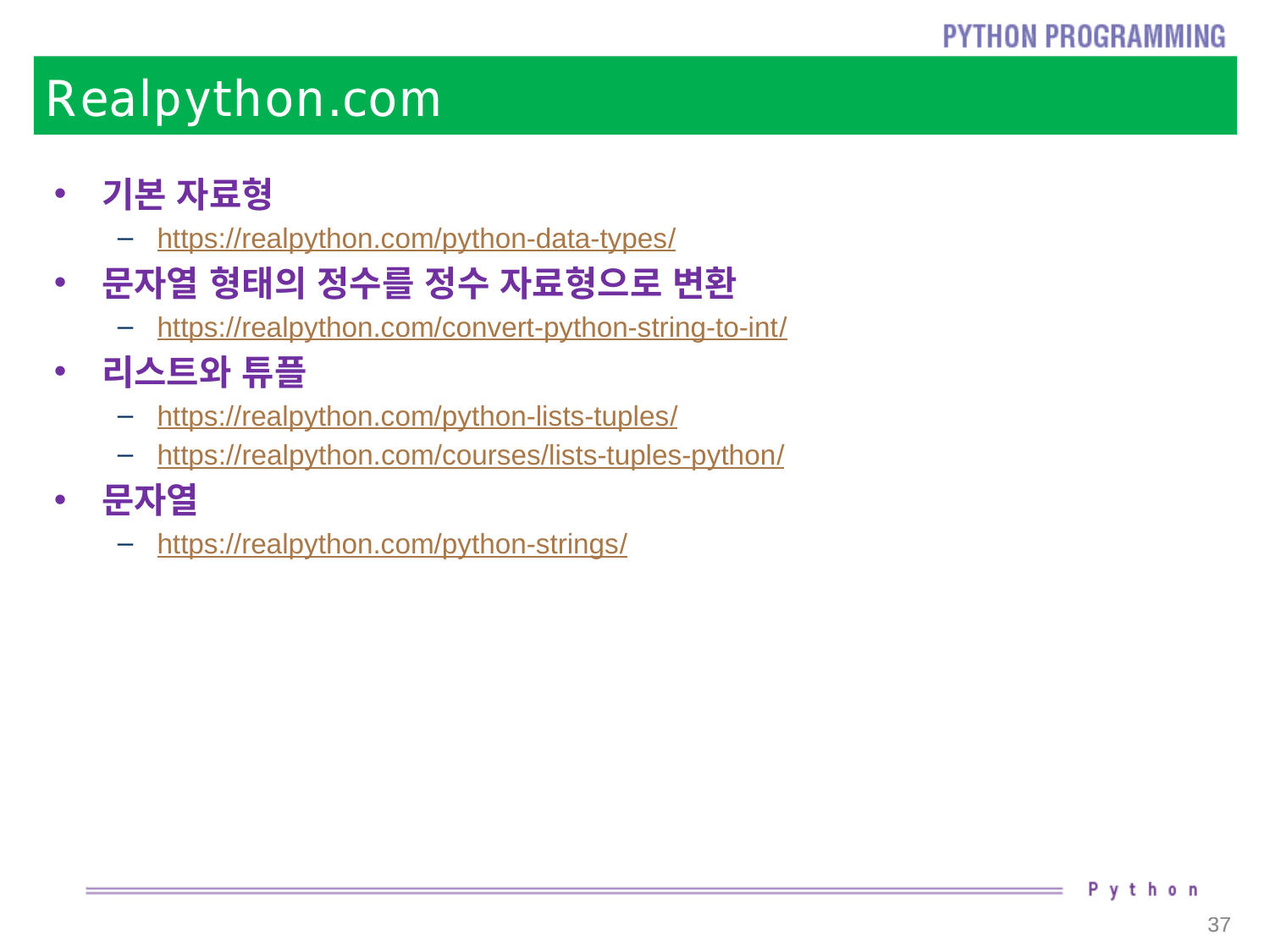

# Realpython.com
기본 자료형
https://realpython.com/python-data-types/
문자열 형태의 정수를 정수 자료형으로 변환
https://realpython.com/convert-python-string-to-int/
리스트와 튜플
https://realpython.com/python-lists-tuples/
https://realpython.com/courses/lists-tuples-python/
문자열
https://realpython.com/python-strings/

37